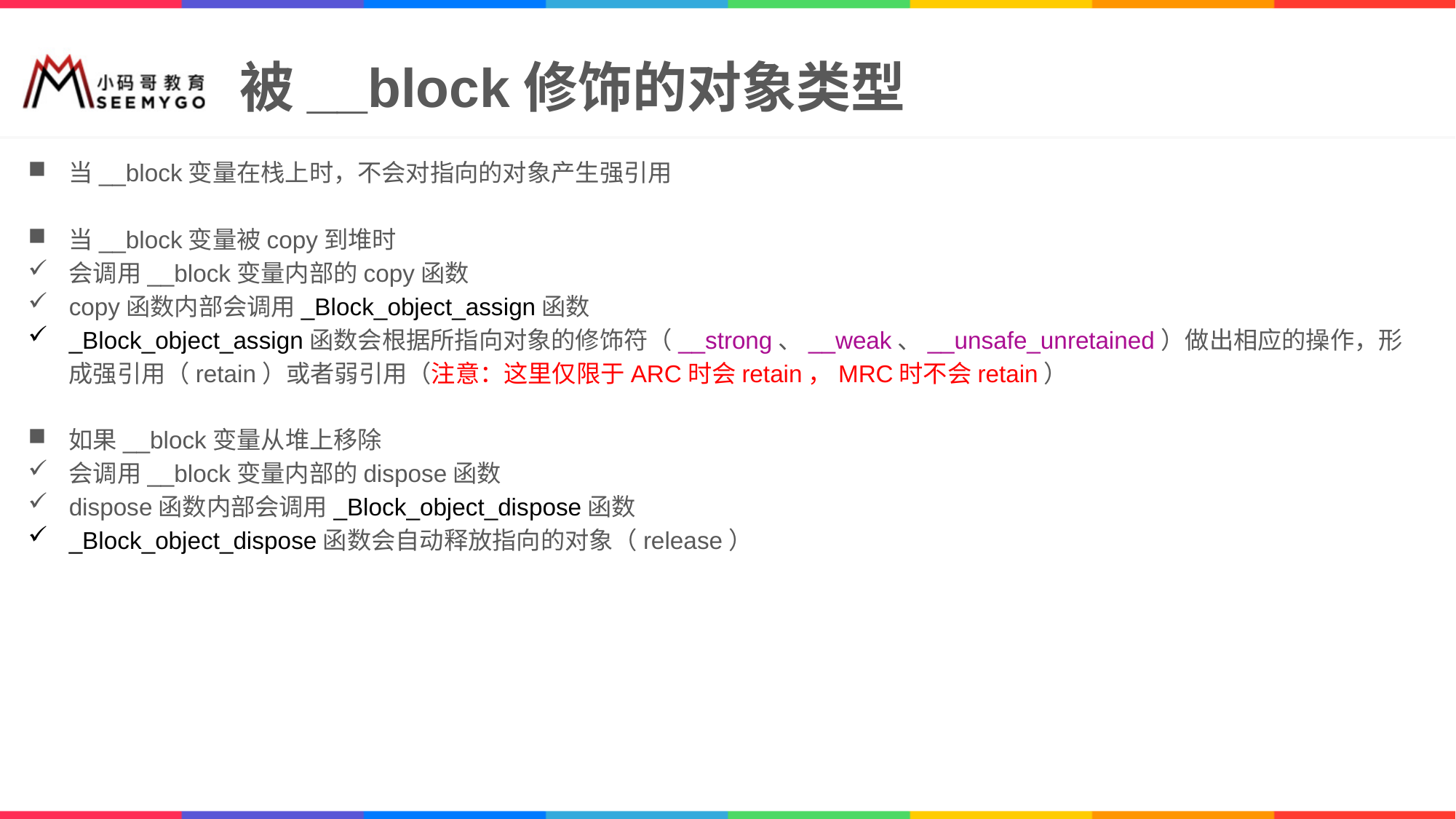

# 被__block修饰的对象类型
当__block变量在栈上时，不会对指向的对象产生强引用

当__block变量被copy到堆时
会调用__block变量内部的copy函数
copy函数内部会调用_Block_object_assign函数
_Block_object_assign函数会根据所指向对象的修饰符（__strong、__weak、__unsafe_unretained）做出相应的操作，形成强引用（retain）或者弱引用（注意：这里仅限于ARC时会retain，MRC时不会retain）

如果__block变量从堆上移除
会调用__block变量内部的dispose函数
dispose函数内部会调用_Block_object_dispose函数
_Block_object_dispose函数会自动释放指向的对象（release）